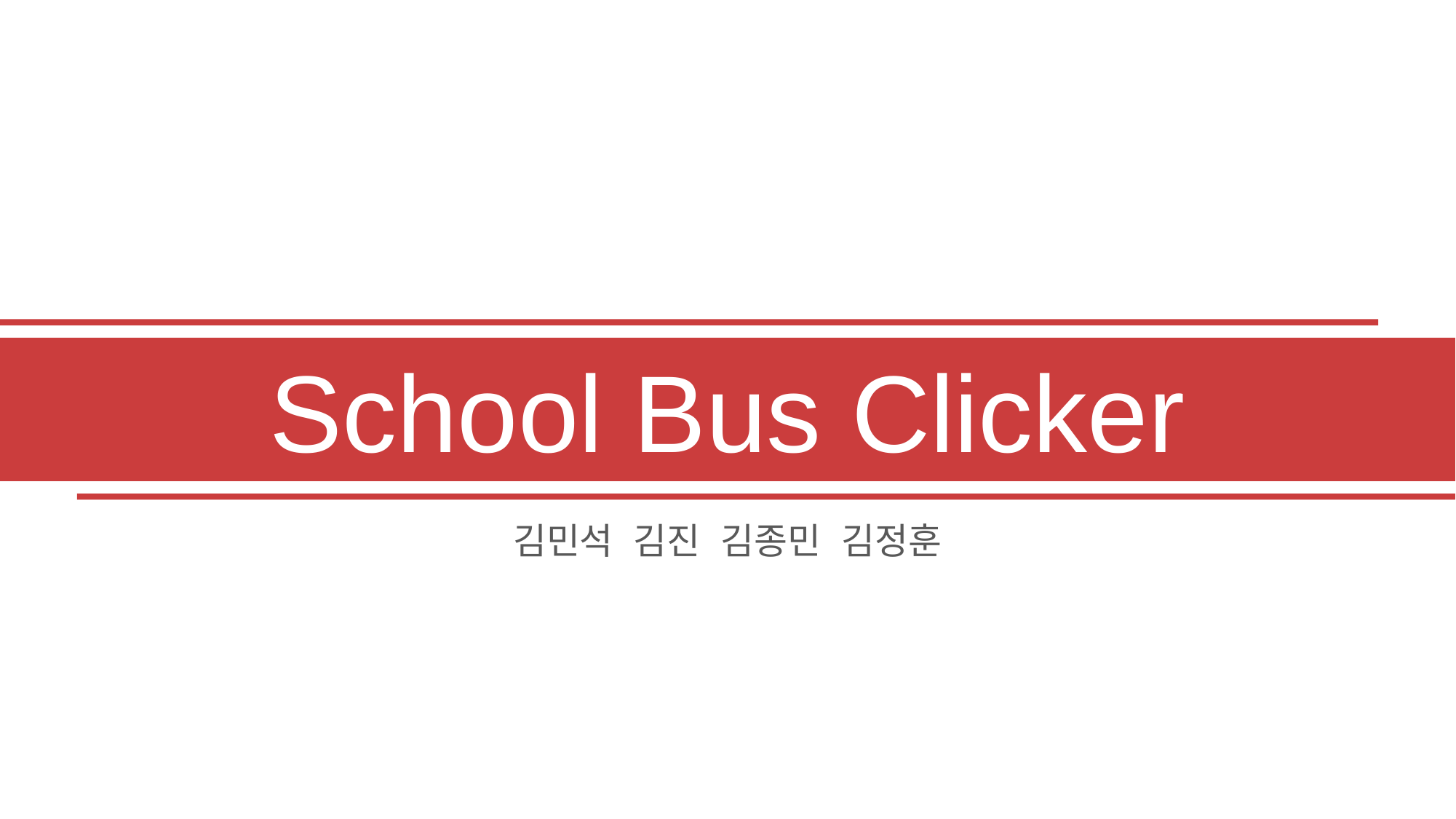

School Bus Clicker

김민석  김진  김종민  김정훈